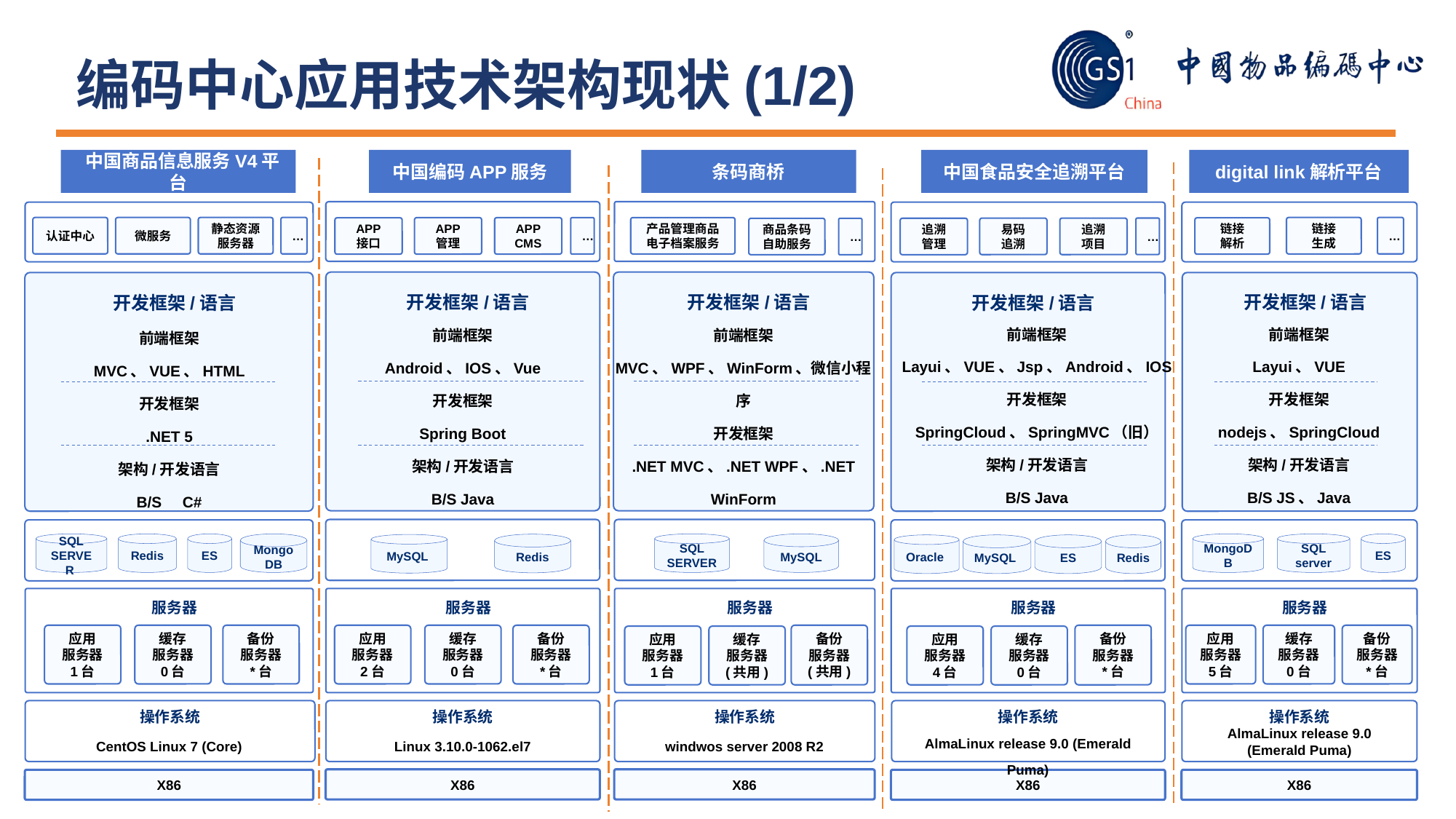

编码中心应用技术架构现状(1/2)
 中国商品信息服务V4平台
中国编码APP服务
条码商桥
中国食品安全追溯平台
digital link解析平台

链接
生成
认证中心
微服务
静态资源服务器
…
…
产品管理商品电子档案服务
APP
管理
APP
CMS
…
链接
解析
APP
接口
易码
追溯
追溯
项目
…
追溯
管理
商品条码自助服务
…
开发框架/语言
前端框架
Android、IOS、Vue
开发框架
Spring Boot
架构/开发语言
B/S Java
开发框架/语言
前端框架
MVC、WPF、WinForm、微信小程序
开发框架
.NET MVC、.NET WPF、.NET WinForm
架构/开发语言
C/S、B/S C#
开发框架/语言
前端框架
MVC、VUE、HTML
开发框架
.NET 5
架构/开发语言
B/S     C#
开发框架/语言
前端框架
Layui、VUE、Jsp、Android、IOS
开发框架
SpringCloud、SpringMVC（旧）
架构/开发语言
B/S Java
开发框架/语言
前端框架
Layui、VUE
开发框架
nodejs、SpringCloud
架构/开发语言
B/S JS、Java

SQL
SERVER
Redis
ES
MongoDB
SQL
SERVER
MySQL
MongoDB
SQL
server
ES
Redis
MySQL
Oracle
MySQL
ES
Redis
服务器
服务器
服务器
服务器
服务器
备份
服务器
(共用)
备份
服务器
*台
应用
服务器
1台
缓存
服务器
0台
备份
服务器
*台
应用
服务器
2台
缓存
服务器
0台
备份
服务器
*台
应用
服务器
5台
缓存
服务器
0台
备份
服务器
*台
应用
服务器
1台
缓存
服务器
(共用)
应用
服务器
4台
缓存
服务器
0台
操作系统
CentOS Linux 7 (Core)
操作系统
Linux 3.10.0-1062.el7
操作系统
windwos server 2008 R2
操作系统
AlmaLinux release 9.0 (Emerald Puma)
操作系统
AlmaLinux release 9.0 (Emerald Puma)
X86
X86
X86
X86
X86